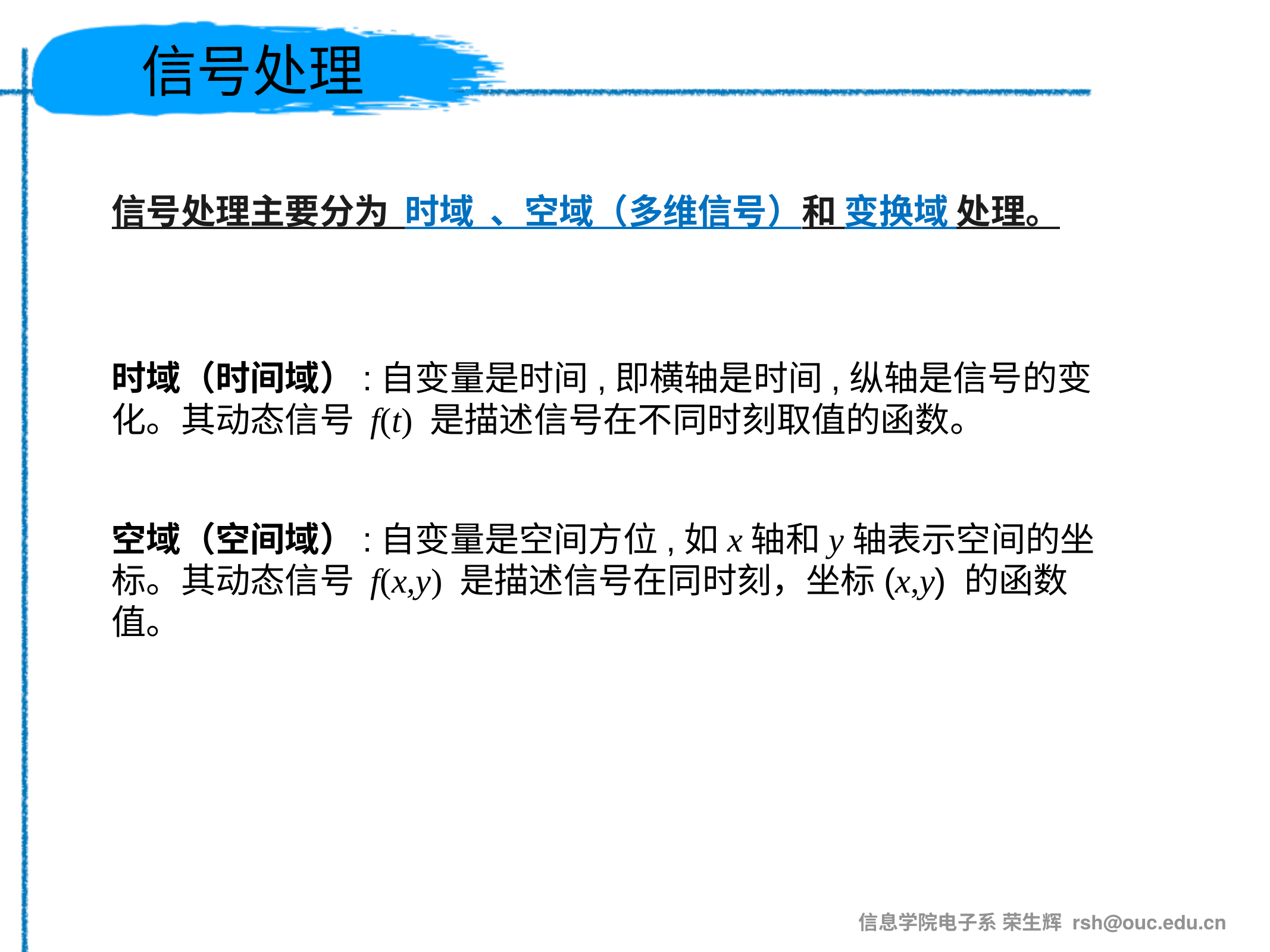

# 信号处理
信号处理主要分为  时域  、空域（多维信号）和 变换域 处理。
时域（时间域）:自变量是时间,即横轴是时间,纵轴是信号的变化。其动态信号 f(t) 是描述信号在不同时刻取值的函数。
空域（空间域）:自变量是空间方位,如x轴和y轴表示空间的坐标。其动态信号 f(x,y) 是描述信号在同时刻，坐标(x,y) 的函数值。